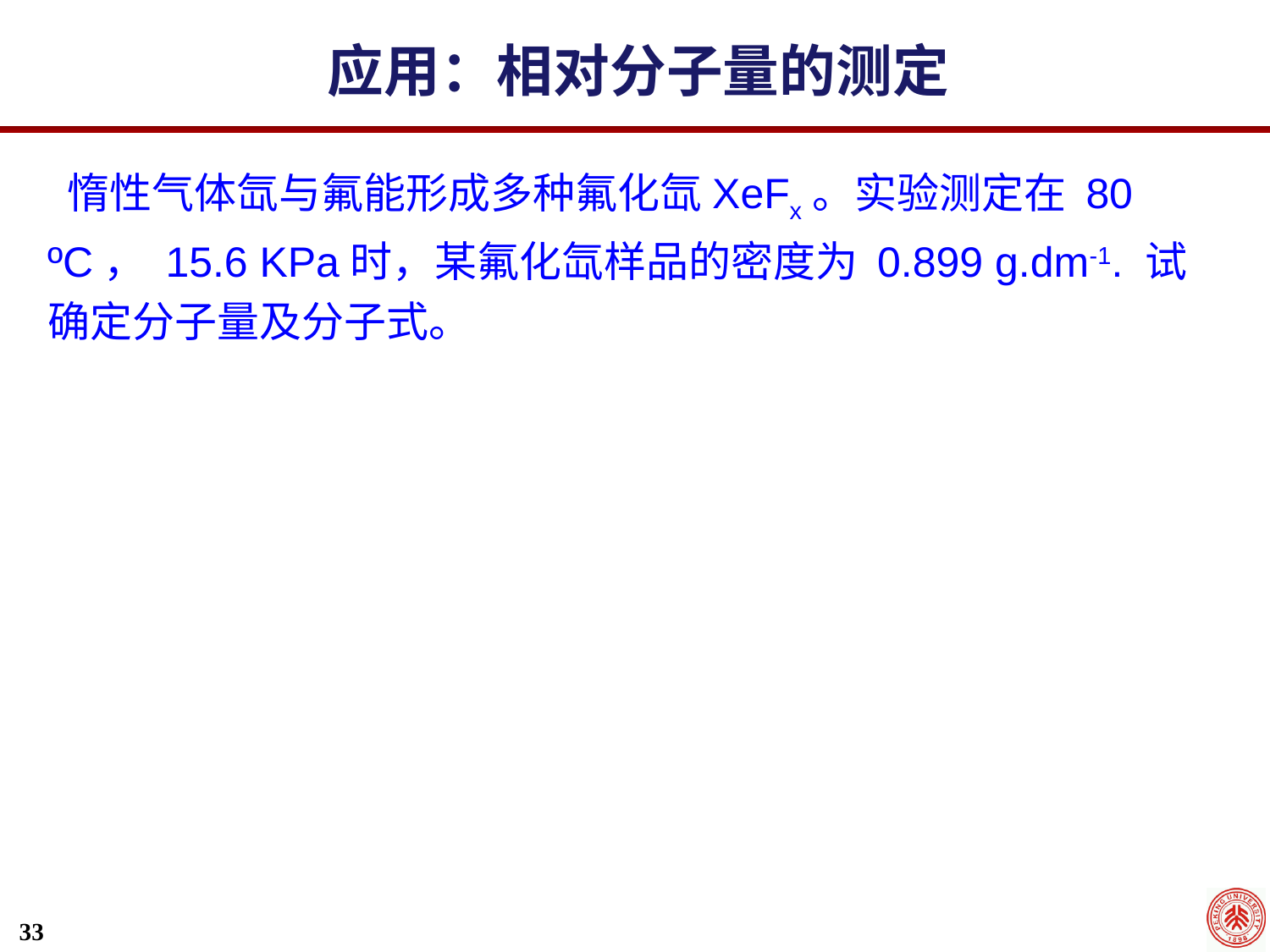

应用：相对分子量的测定

 惰性气体氙与氟能形成多种氟化氙XeFx。实验测定在 80 ºC， 15.6 KPa时，某氟化氙样品的密度为 0.899 g.dm-1. 试确定分子量及分子式。
33